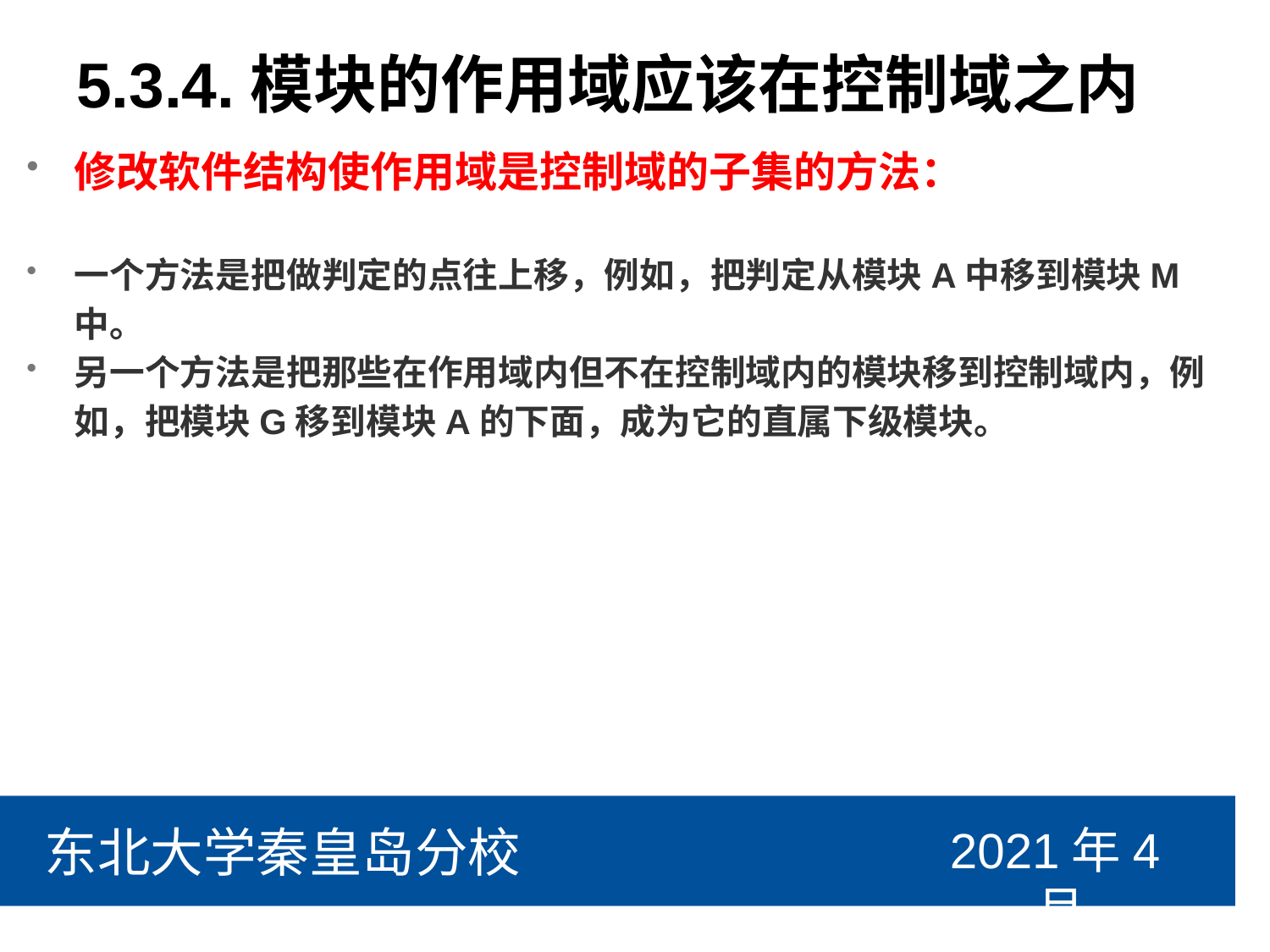

# 5.3.4.模块的作用域应该在控制域之内
修改软件结构使作用域是控制域的子集的方法：

一个方法是把做判定的点往上移，例如，把判定从模块A中移到模块M中。
另一个方法是把那些在作用域内但不在控制域内的模块移到控制域内，例如，把模块G移到模块A的下面，成为它的直属下级模块。